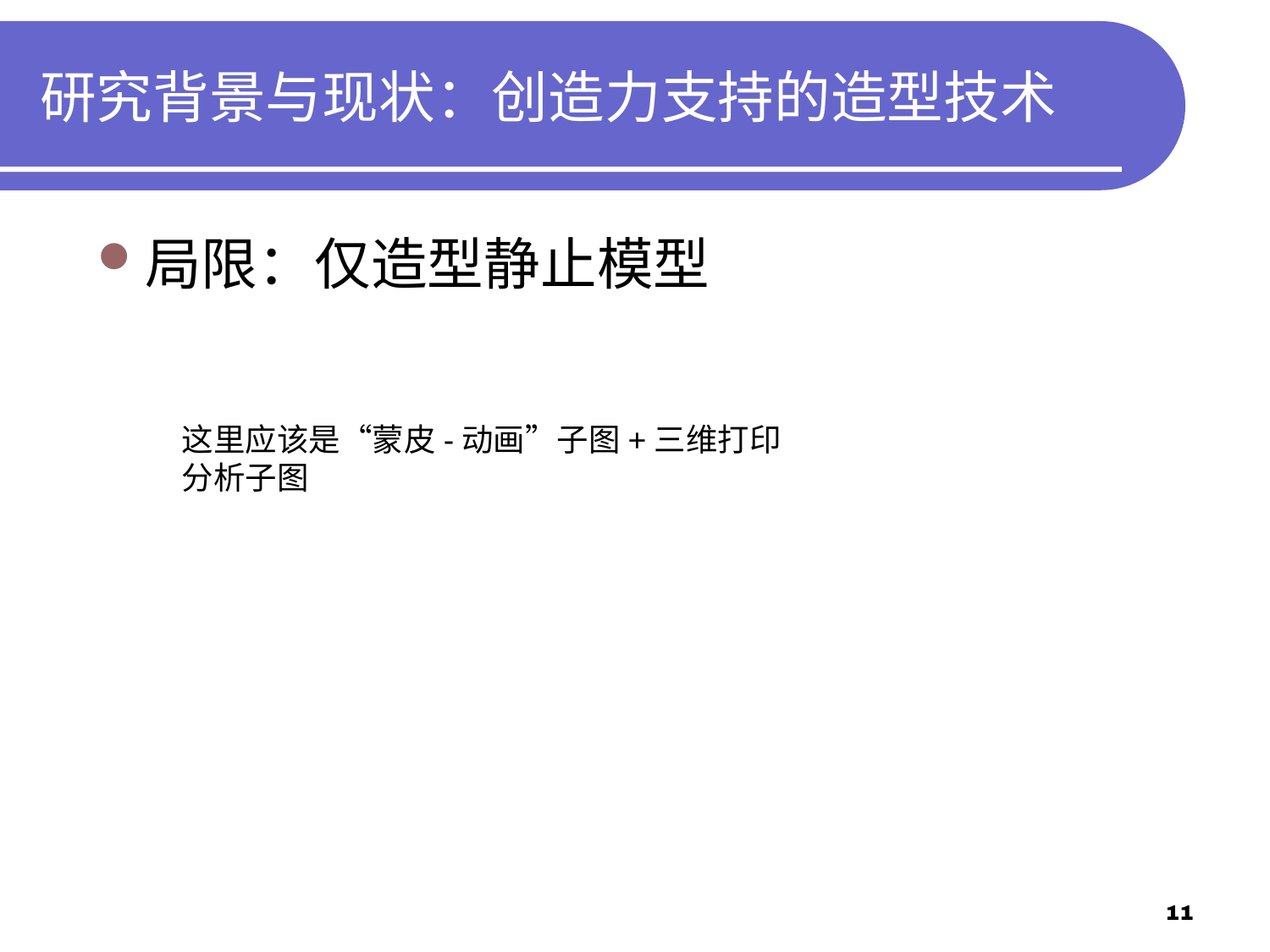

# 研究背景与现状：创造力支持的造型技术
局限：仅造型静止模型
这里应该是“蒙皮-动画”子图+三维打印分析子图
11